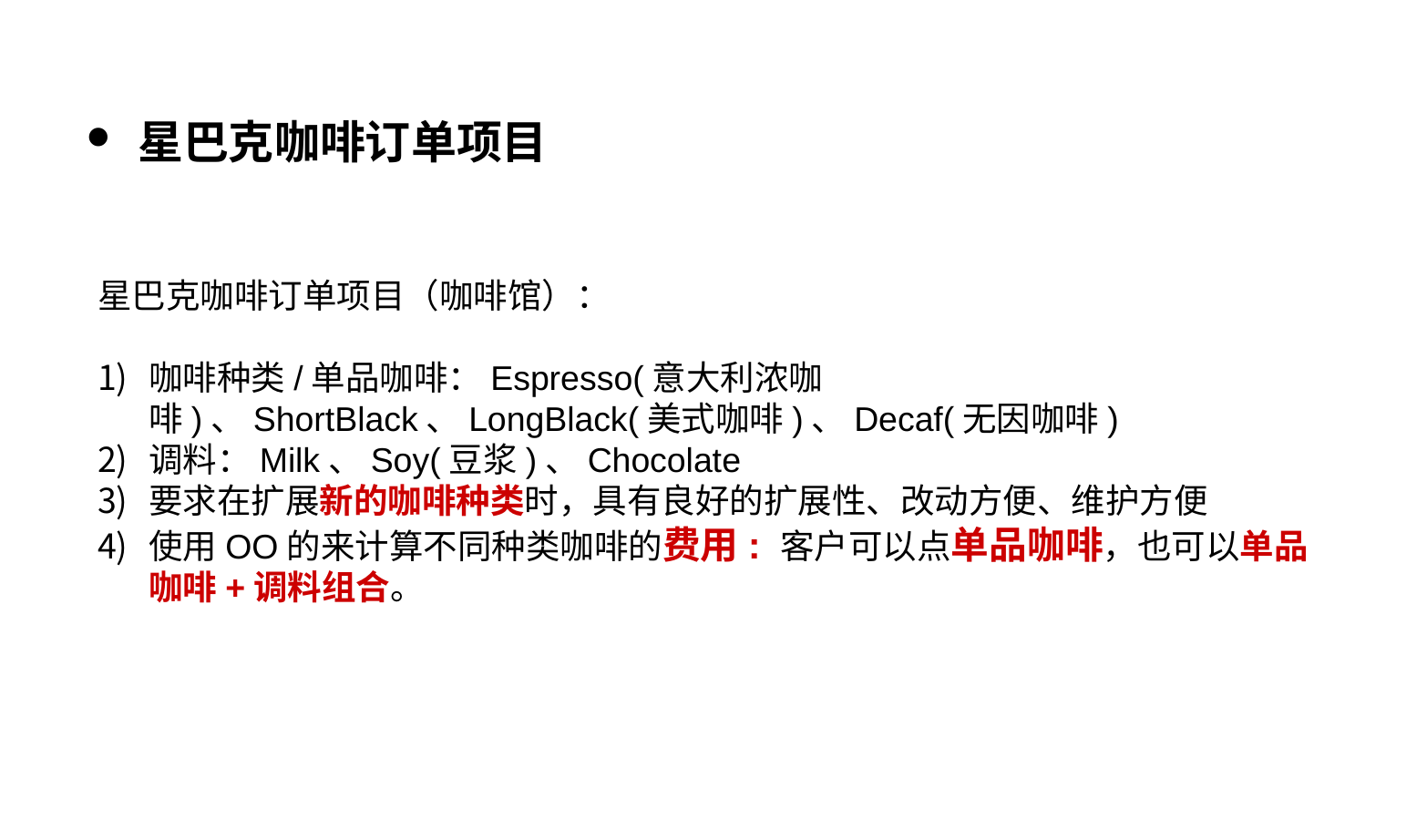

星巴克咖啡订单项目

星巴克咖啡订单项目（咖啡馆）：

咖啡种类/单品咖啡：Espresso(意大利浓咖啡)、ShortBlack、LongBlack(美式咖啡)、Decaf(无因咖啡)
调料：Milk、Soy(豆浆)、Chocolate
要求在扩展新的咖啡种类时，具有良好的扩展性、改动方便、维护方便
使用OO的来计算不同种类咖啡的费用: 客户可以点单品咖啡，也可以单品咖啡+调料组合。